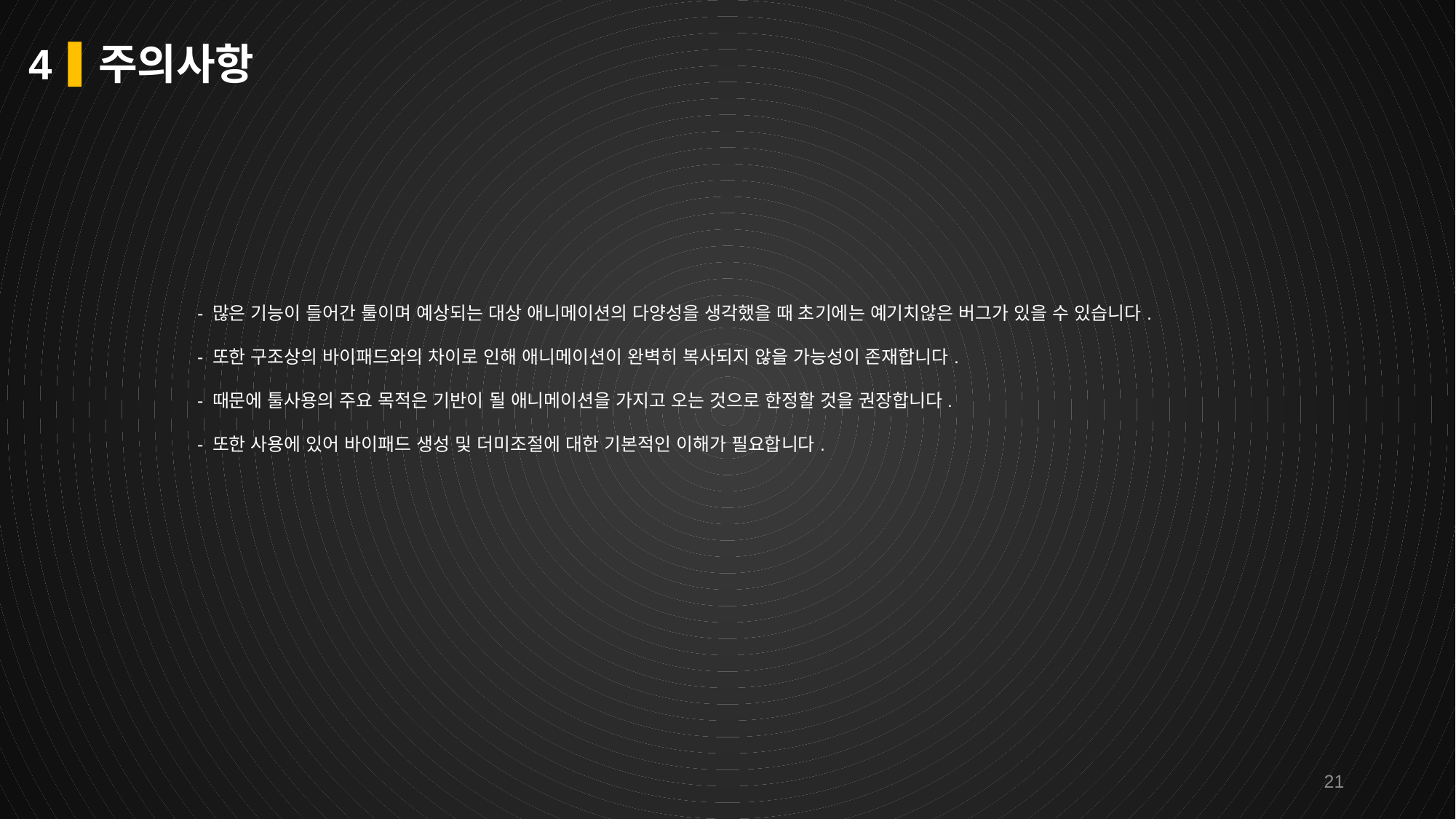

# 4   주의사항

- 많은 기능이 들어간 툴이며 예상되는 대상 애니메이션의 다양성을 생각했을 때 초기에는 예기치않은 버그가 있을 수 있습니다.

- 또한 구조상의 바이패드와의 차이로 인해 애니메이션이 완벽히 복사되지 않을 가능성이 존재합니다.

- 때문에 툴사용의 주요 목적은 기반이 될 애니메이션을 가지고 오는 것으로 한정할 것을 권장합니다.

- 또한 사용에 있어 바이패드 생성 및 더미조절에 대한 기본적인 이해가 필요합니다.
21